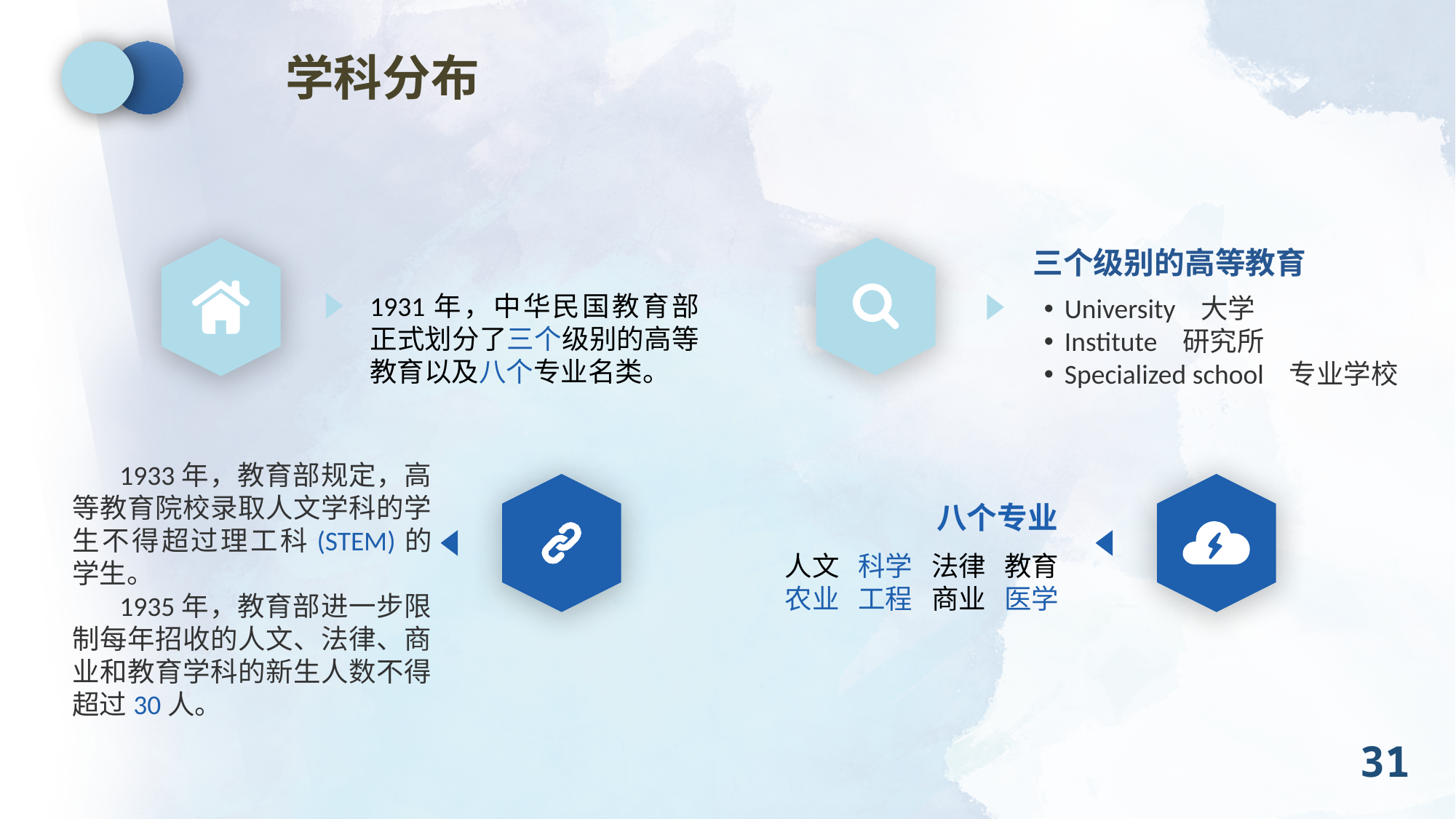

学科分布

三个级别的高等教育
University   大学
Institute   研究所
Specialized school   专业学校
1931年，中华民国教育部正式划分了三个级别的高等教育以及八个专业名类。

       1933年，教育部规定，高等教育院校录取人文学科的学生不得超过理工科(STEM)的学生。
       1935年，教育部进一步限制每年招收的人文、法律、商业和教育学科的新生人数不得超过30人。

八个专业
人文   科学   法律   教育
农业   工程   商业   医学

31